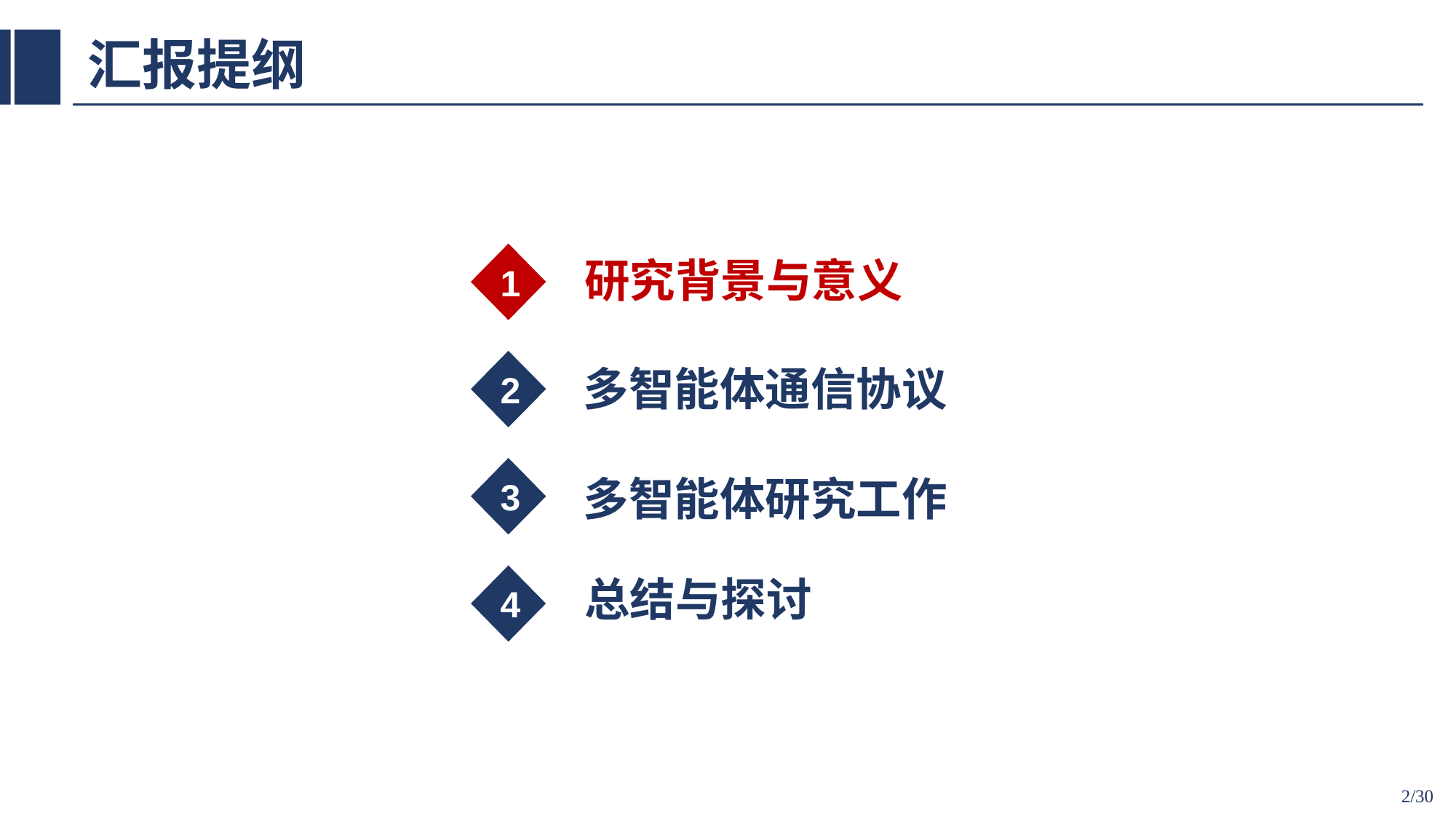

# 汇报提纲
1
2
3
1
研究背景与意义
2
多智能体通信协议
3
多智能体研究工作
4
总结与探讨
2/30